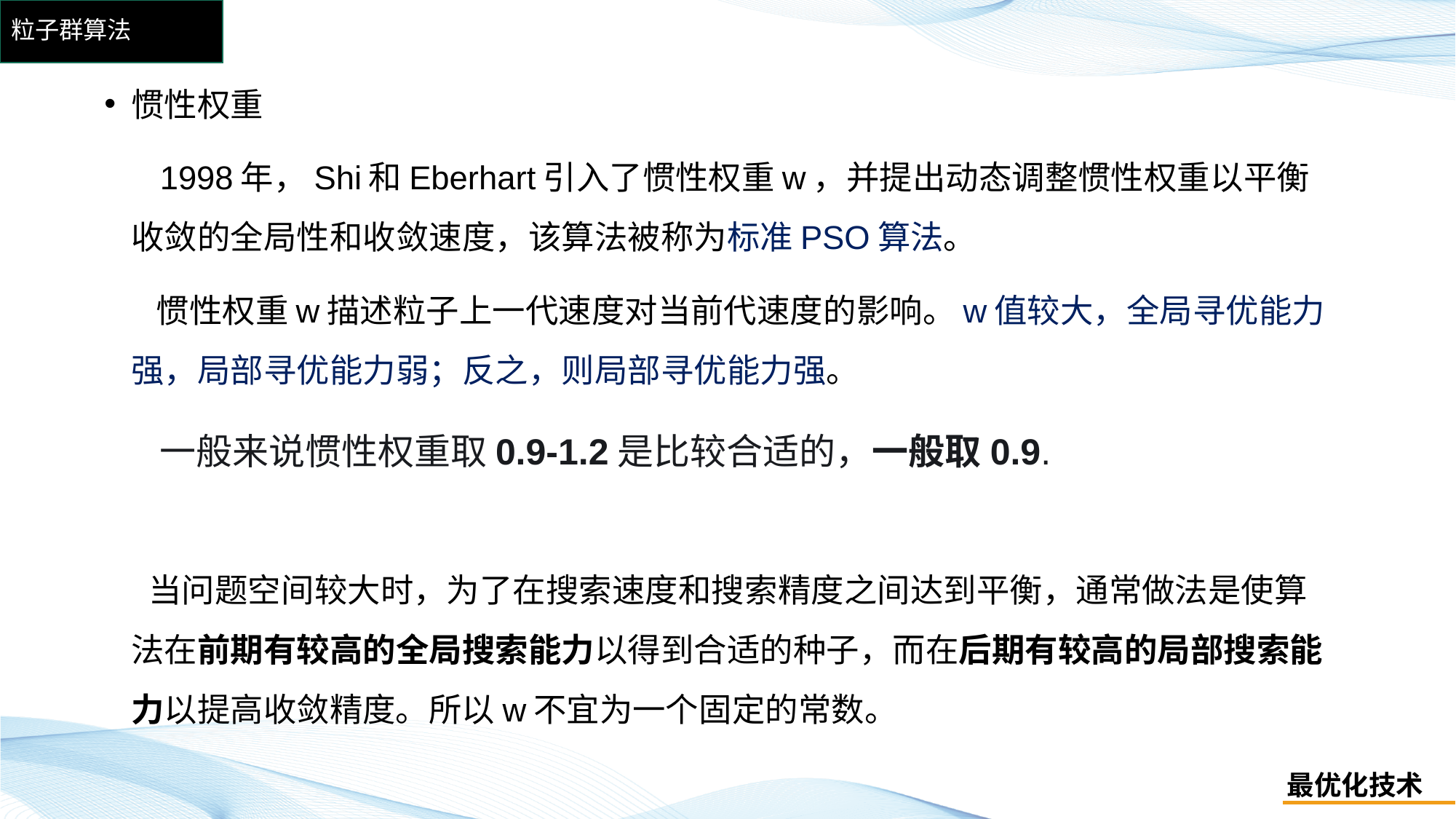

# 粒子群算法
惯性权重
      1998年，Shi和Eberhart引入了惯性权重w，并提出动态调整惯性权重以平衡收敛的全局性和收敛速度，该算法被称为标准PSO算法。
      惯性权重w描述粒子上一代速度对当前代速度的影响。w值较大，全局寻优能力强，局部寻优能力弱；反之，则局部寻优能力强。

     当问题空间较大时，为了在搜索速度和搜索精度之间达到平衡，通常做法是使算法在前期有较高的全局搜索能力以得到合适的种子，而在后期有较高的局部搜索能力以提高收敛精度。所以w不宜为一个固定的常数。
一般来说惯性权重取0.9‐1.2是比较合适的，一般取0.9.